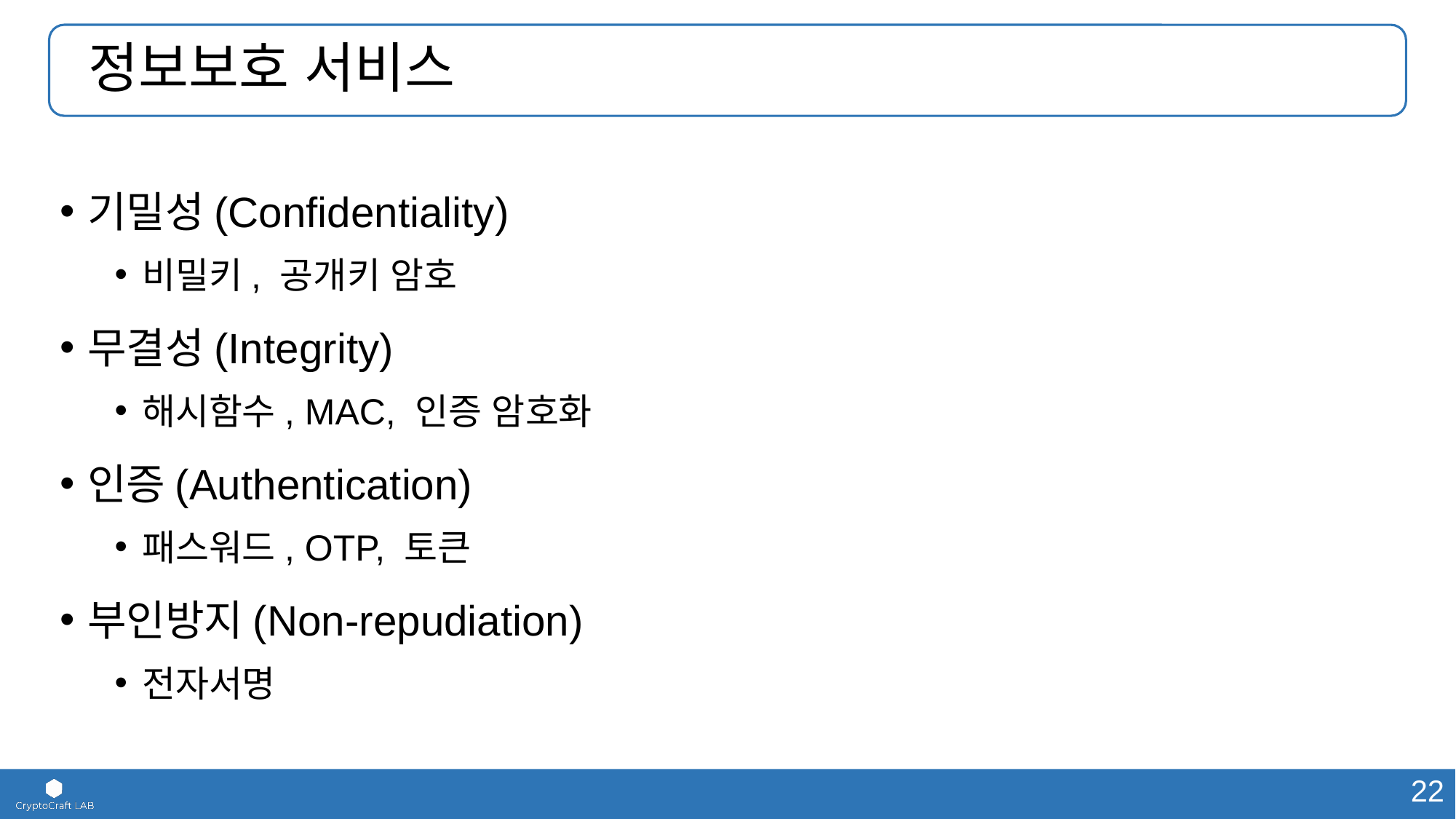

# 정보보호 서비스
기밀성(Confidentiality)
비밀키, 공개키 암호
무결성(Integrity)
해시함수, MAC, 인증 암호화
인증(Authentication)
패스워드, OTP, 토큰
부인방지(Non-repudiation)
전자서명